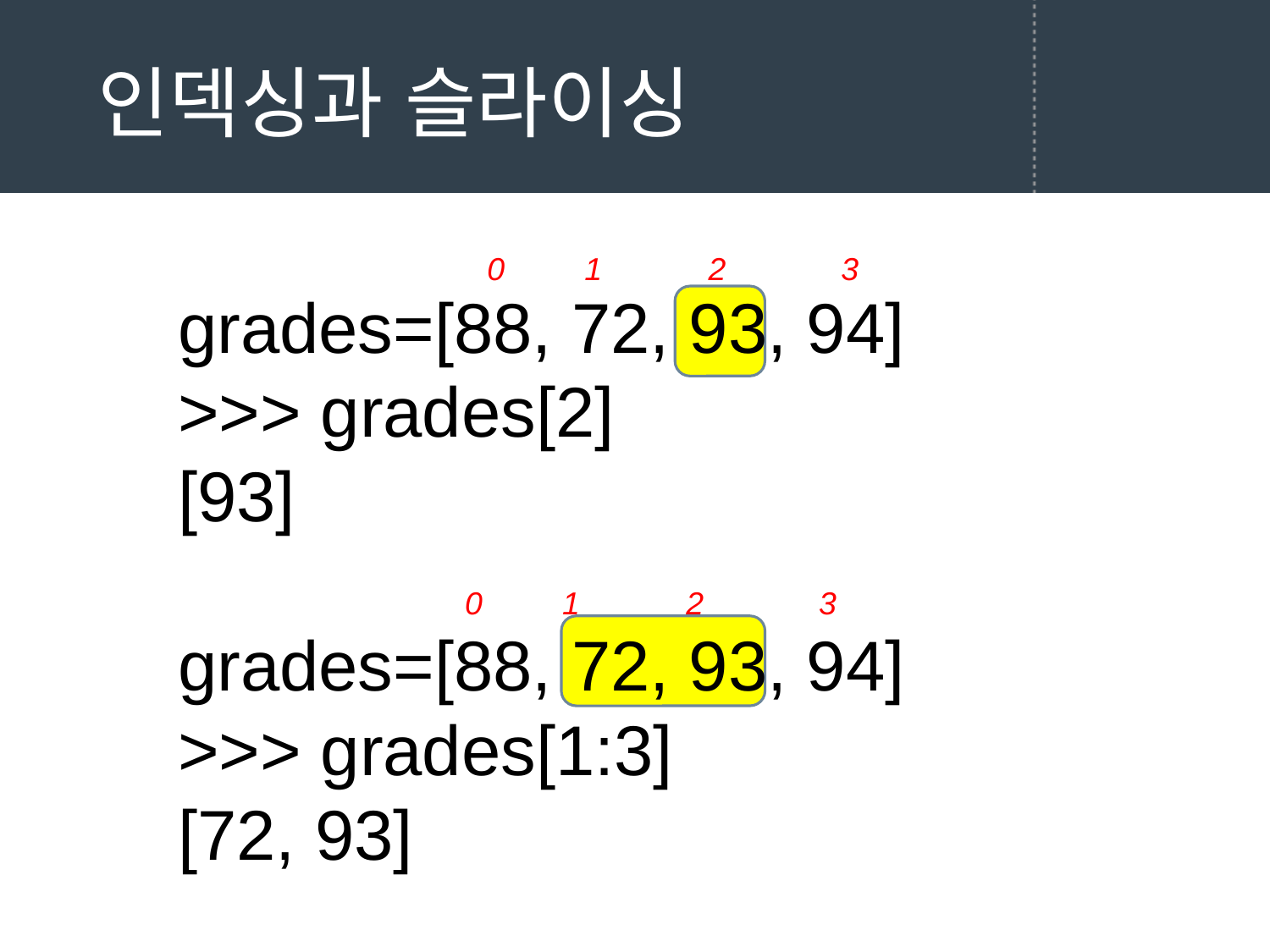

# 인덱싱과 슬라이싱
0         1            2             3
grades=[88, 72, 93, 94]
>>> grades[2]
[93]

grades=[88, 72, 93, 94]
>>> grades[1:3]
[72, 93]

0         1            2             3